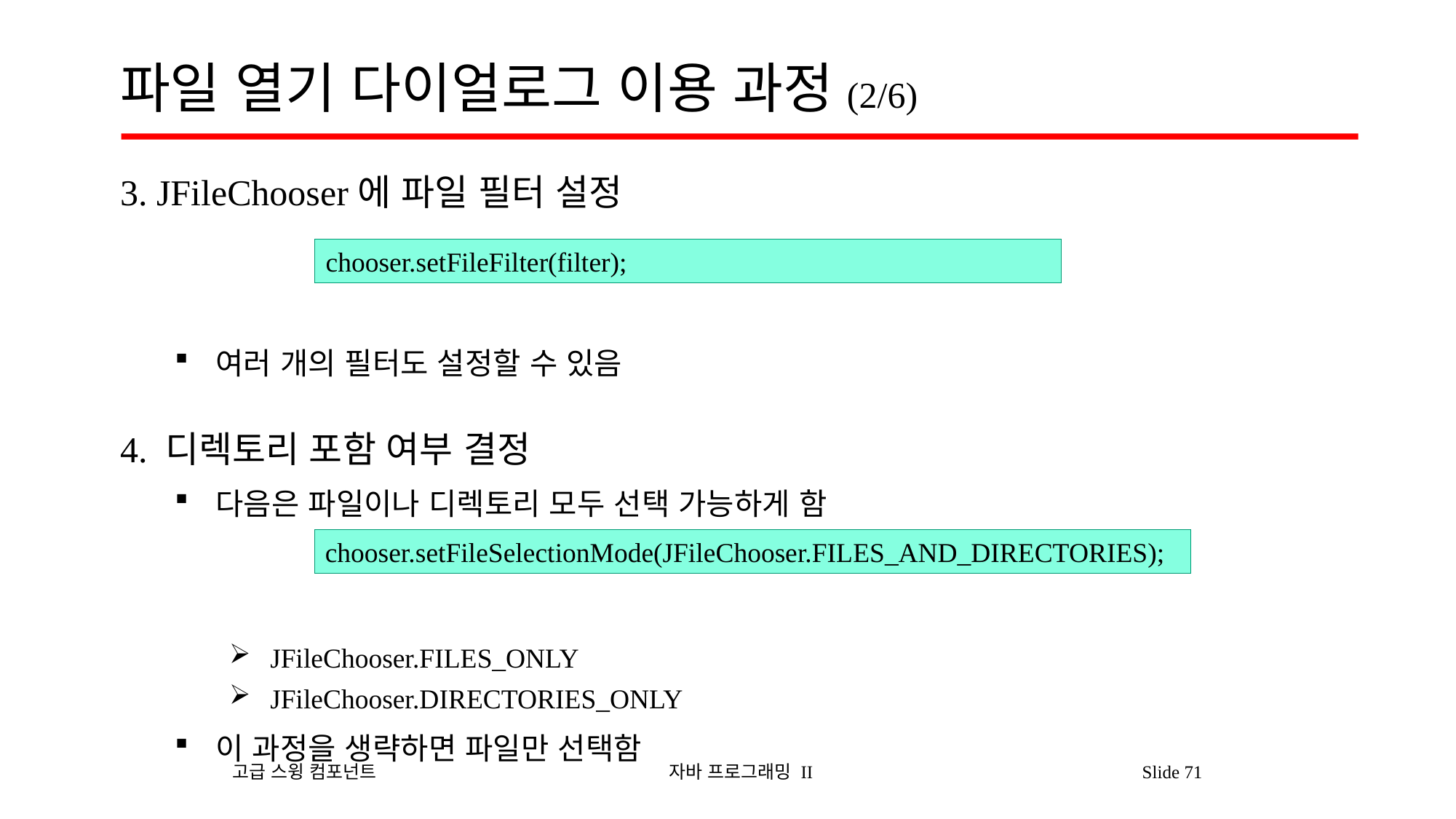

# 파일 열기 다이얼로그 이용 과정(2/6)
3. JFileChooser에 파일 필터 설정

여러 개의 필터도 설정할 수 있음
4. 디렉토리 포함 여부 결정
다음은 파일이나 디렉토리 모두 선택 가능하게 함

JFileChooser.FILES_ONLY
JFileChooser.DIRECTORIES_ONLY
이 과정을 생략하면 파일만 선택함

chooser.setFileFilter(filter);
chooser.setFileSelectionMode(JFileChooser.FILES_AND_DIRECTORIES);